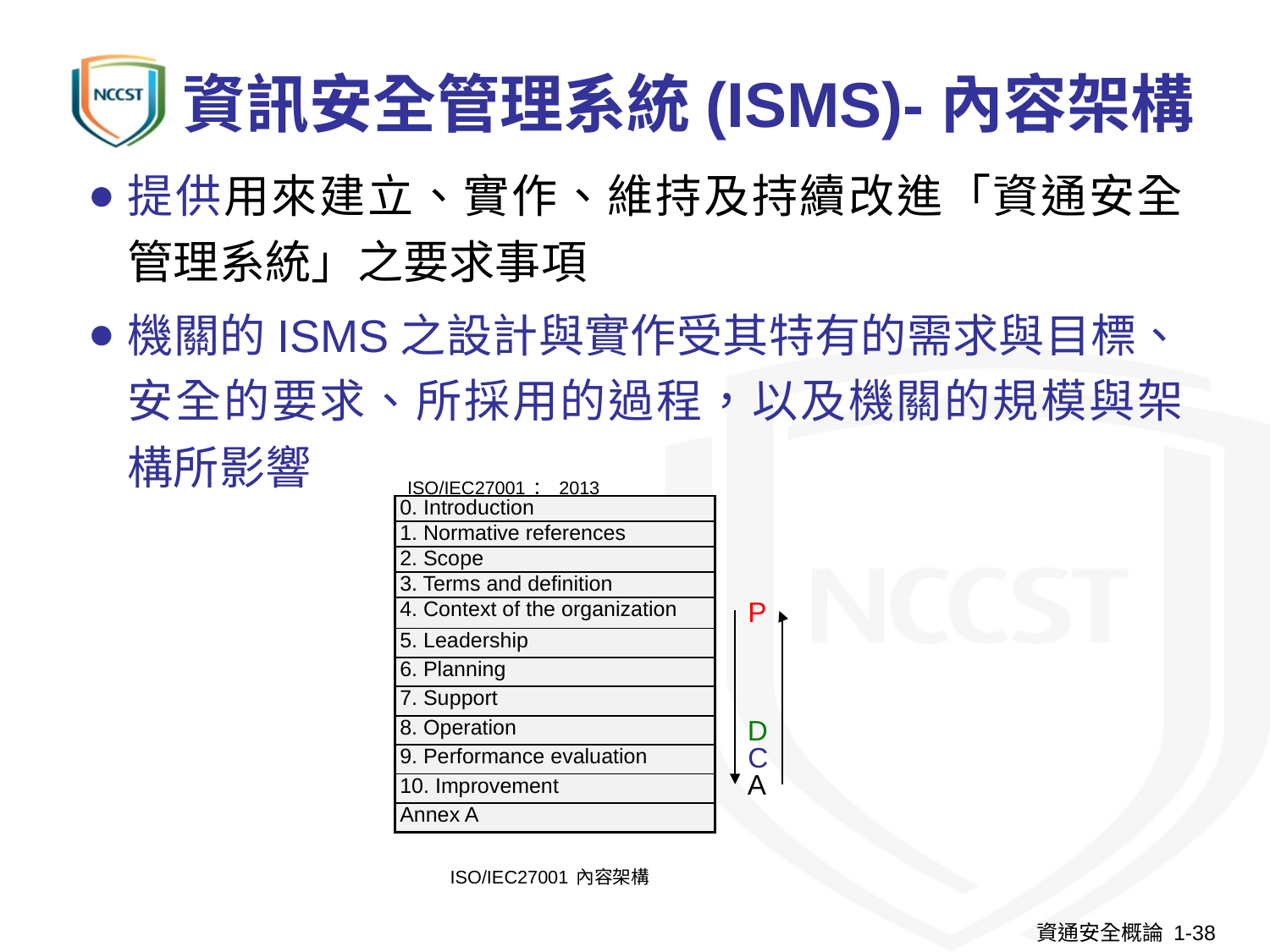

# 資訊安全管理系統(ISMS)-內容架構
提供用來建立、實作、維持及持續改進「資通安全管理系統」之要求事項
機關的ISMS之設計與實作受其特有的需求與目標、安全的要求、所採用的過程，以及機關的規模與架構所影響

ISO/IEC27001：2013
| 0. Introduction |
| --- |
| 1. Normative references |
| 2. Scope |
| 3. Terms and definition |
| 4. Context of the organization |
| 5. Leadership |
| 6. Planning |
| 7. Support |
| 8. Operation |
| 9. Performance evaluation |
| 10. Improvement |
| Annex A |
P
D
C
A
ISO/IEC27001內容架構